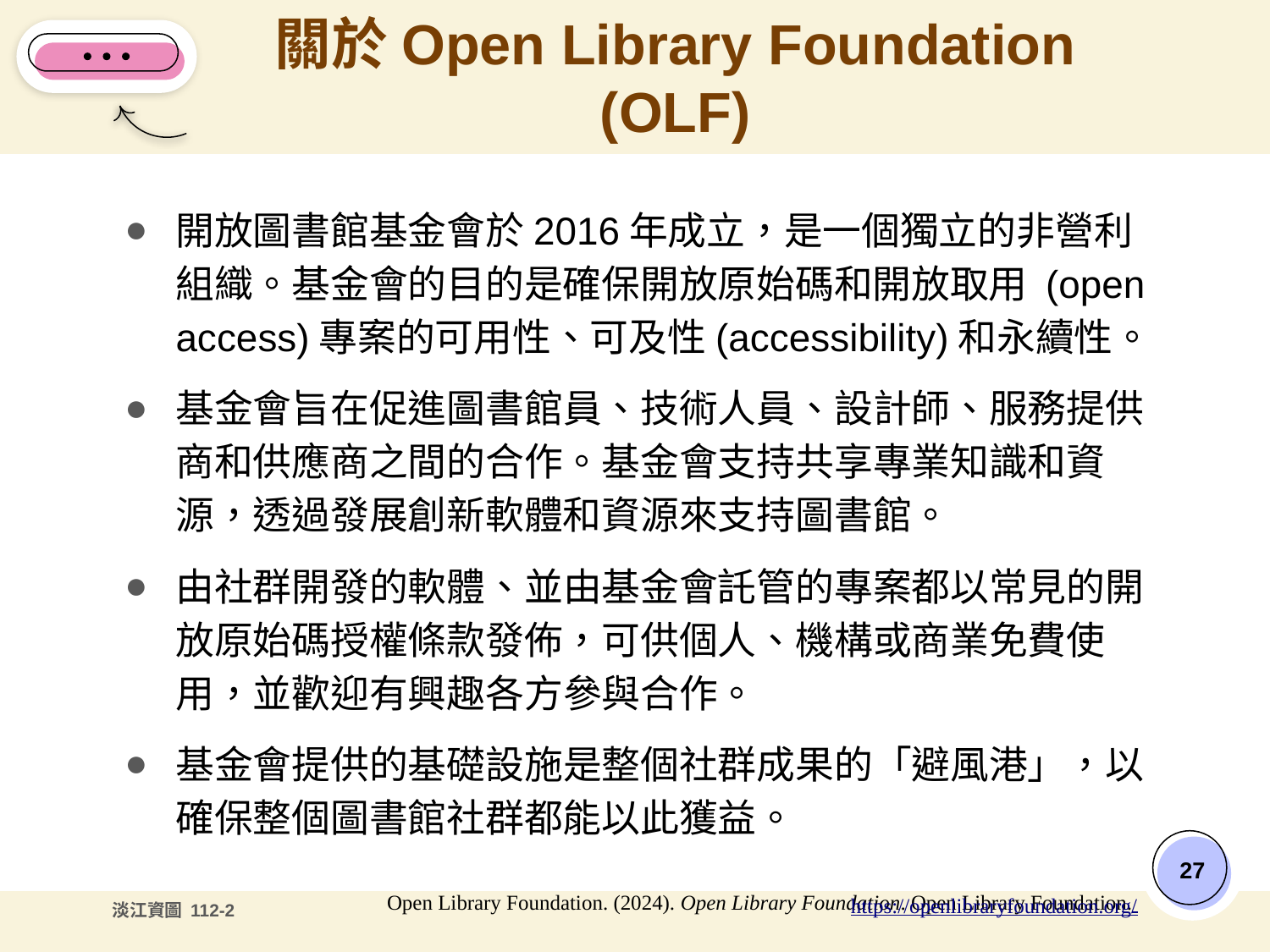

# 關於Open Library Foundation (OLF)
開放圖書館基金會於2016年成立，是一個獨立的非營利組織。基金會的目的是確保開放原始碼和開放取用 (open access)專案的可用性、可及性(accessibility)和永續性。
基金會旨在促進圖書館員、技術人員、設計師、服務提供商和供應商之間的合作。基金會支持共享專業知識和資源，透過發展創新軟體和資源來支持圖書館。
由社群開發的軟體、並由基金會託管的專案都以常見的開放原始碼授權條款發佈，可供個人、機構或商業免費使用，並歡迎有興趣各方參與合作。
基金會提供的基礎設施是整個社群成果的「避風港」，以確保整個圖書館社群都能以此獲益。
27
Open Library Foundation. (2024). Open Library Foundation. Open Library Foundation. https://openlibraryfoundation.org/